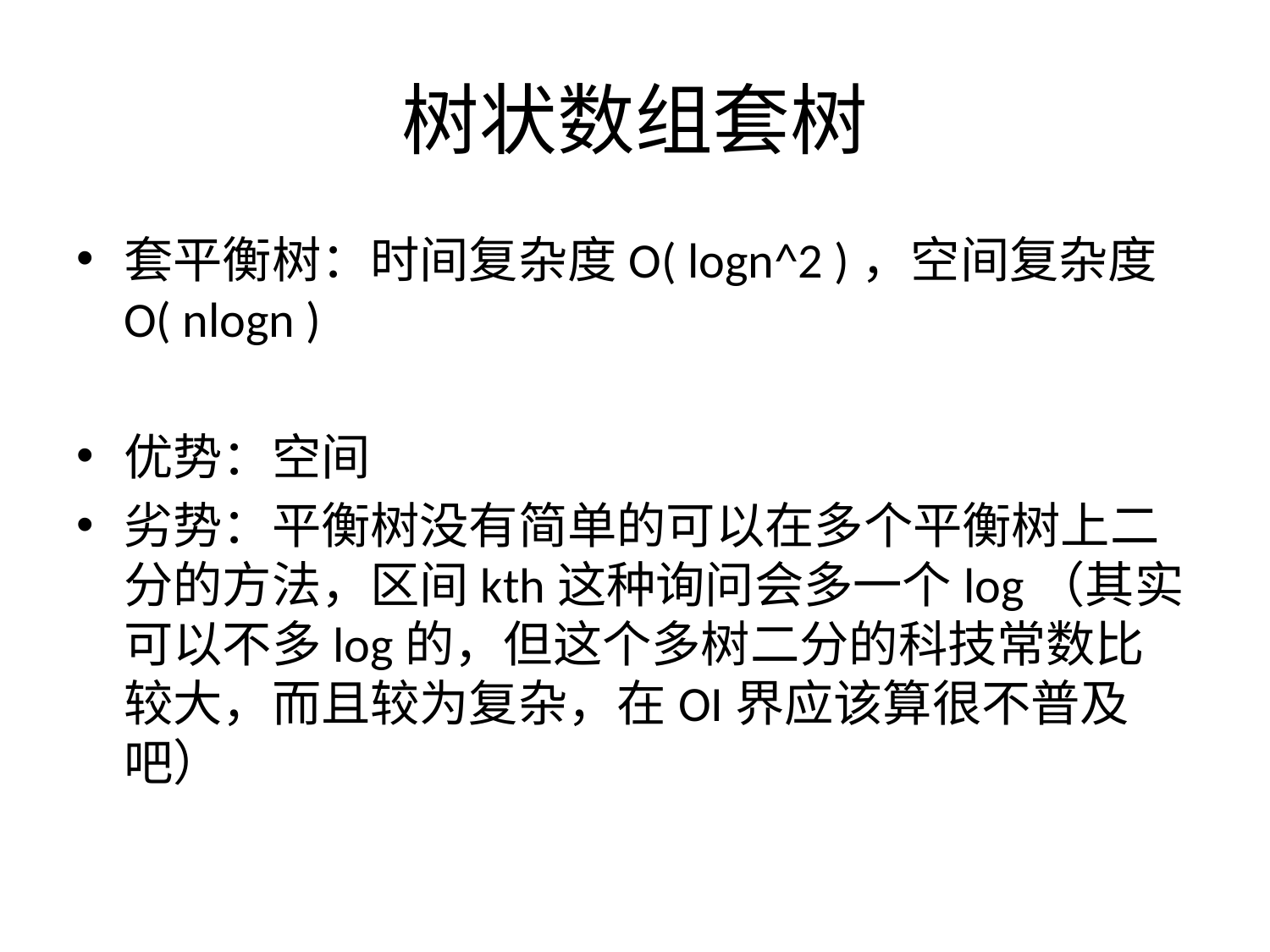

# 树状数组套树
套平衡树：时间复杂度O( logn^2 )，空间复杂度O( nlogn )

优势：空间
劣势：平衡树没有简单的可以在多个平衡树上二分的方法，区间kth这种询问会多一个log（其实可以不多log的，但这个多树二分的科技常数比较大，而且较为复杂，在OI界应该算很不普及吧）